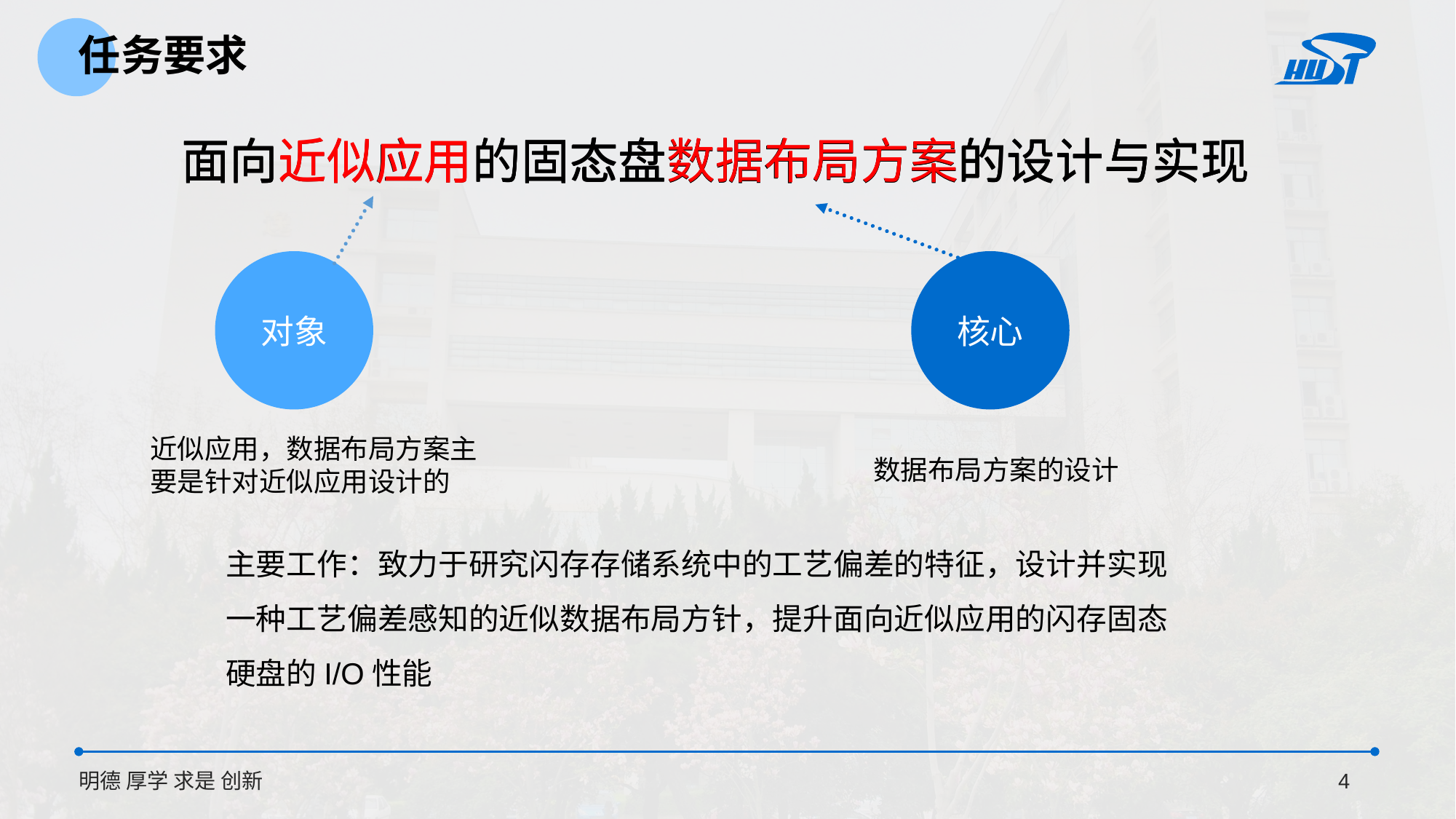

任务要求
面向近似应用的固态盘数据布局方案的设计与实现
面向近似应用的固态盘数据布局方案的设计与实现
面向近似应用的固态盘数据布局方案的设计与实现
核心
对象
近似应用，数据布局方案主要是针对近似应用设计的
数据布局方案的设计
主要工作：致力于研究闪存存储系统中的工艺偏差的特征，设计并实现一种工艺偏差感知的近似数据布局方针，提升面向近似应用的闪存固态硬盘的I/O性能